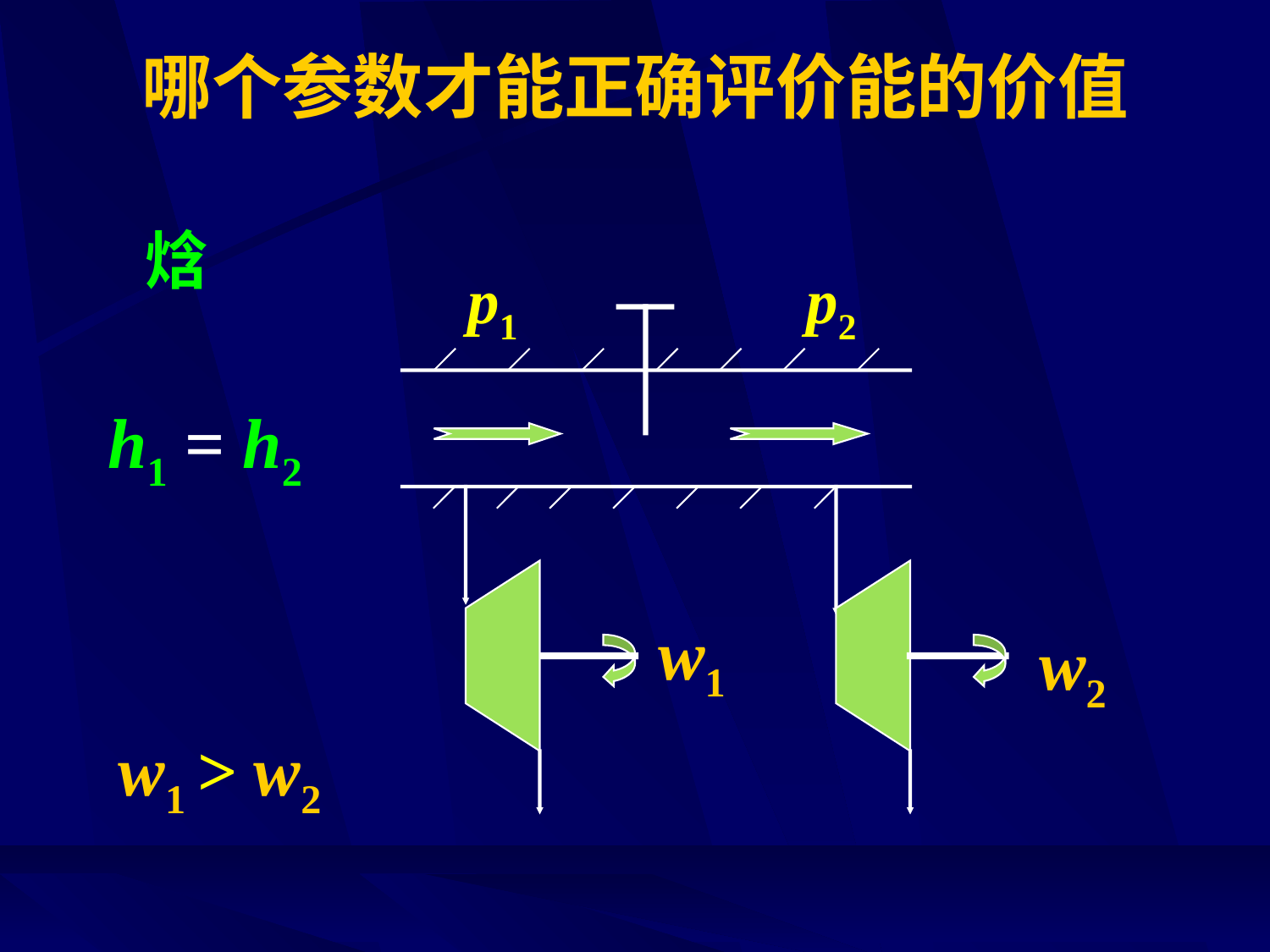

# 哪个参数才能正确评价能的价值
  焓
p1
p2

h1 = h2

w1
w2
w1 > w2